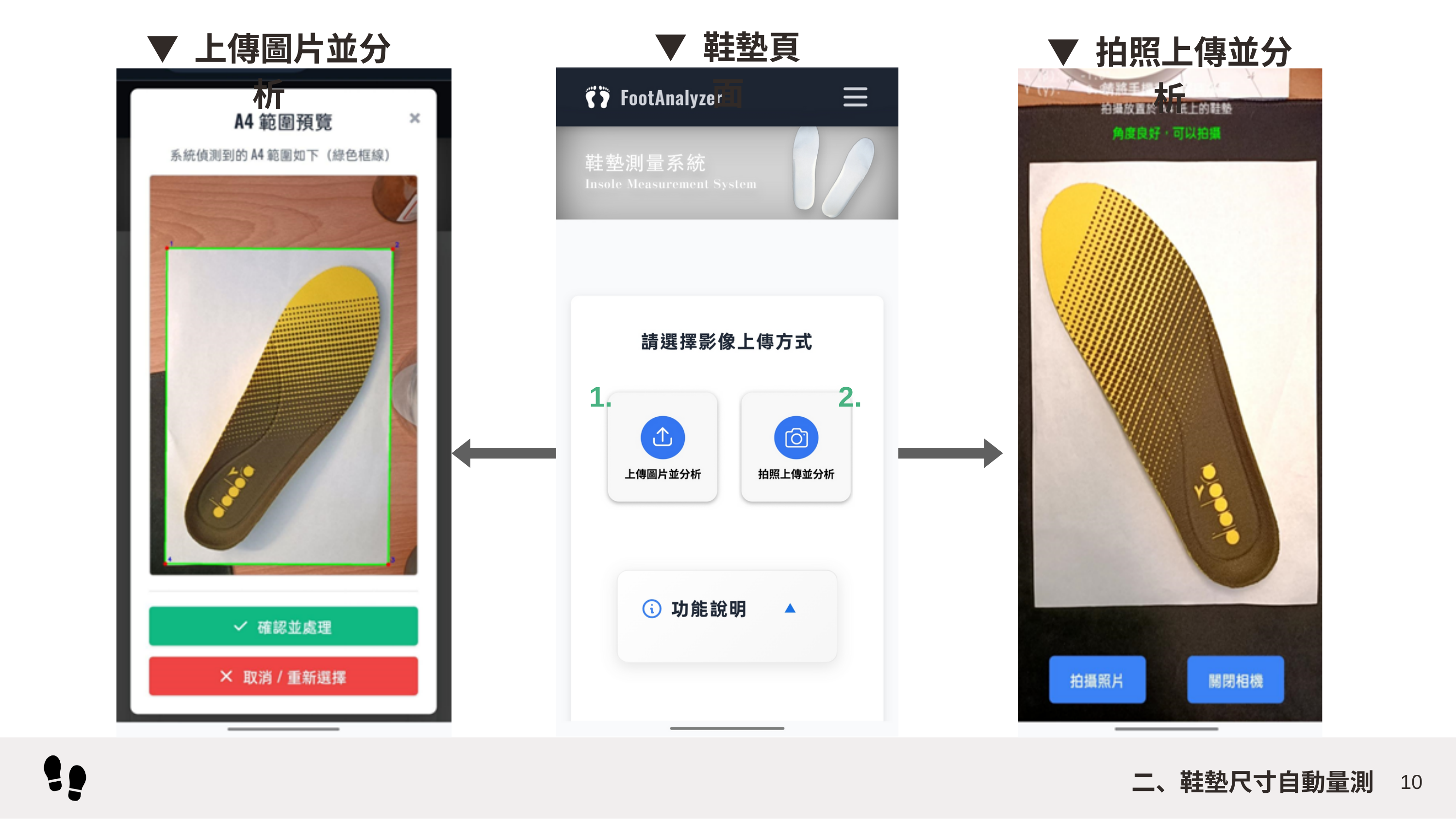

▼ 鞋墊頁面
▼ 上傳圖片並分析

1.

▼ 拍照上傳並分析

2.

二、鞋墊尺寸自動量測
10